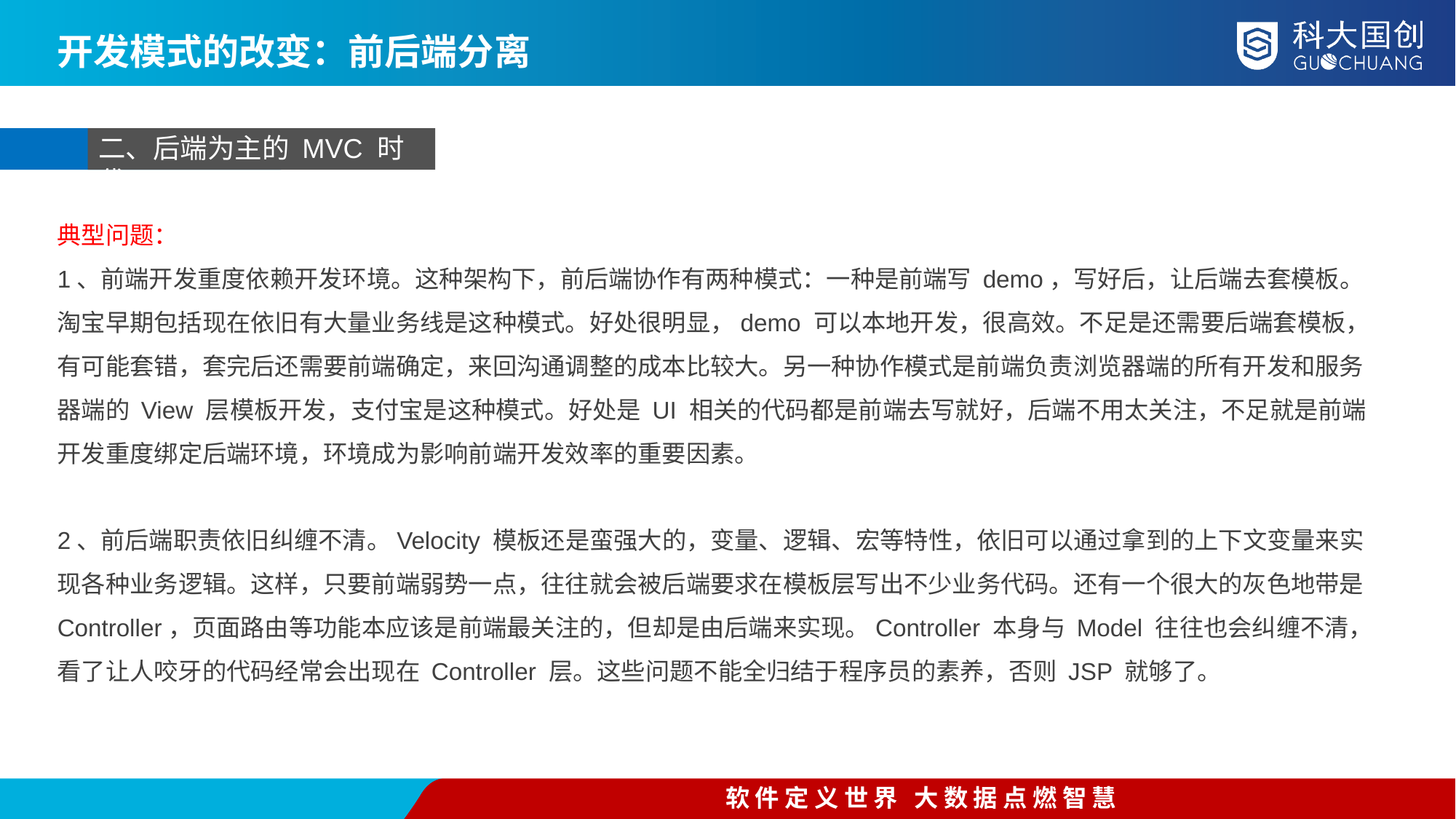

开发模式的改变：前后端分离
二、后端为主的 MVC 时代

典型问题：
1、前端开发重度依赖开发环境。这种架构下，前后端协作有两种模式：一种是前端写 demo，写好后，让后端去套模板。淘宝早期包括现在依旧有大量业务线是这种模式。好处很明显，demo 可以本地开发，很高效。不足是还需要后端套模板，有可能套错，套完后还需要前端确定，来回沟通调整的成本比较大。另一种协作模式是前端负责浏览器端的所有开发和服务器端的 View 层模板开发，支付宝是这种模式。好处是 UI 相关的代码都是前端去写就好，后端不用太关注，不足就是前端开发重度绑定后端环境，环境成为影响前端开发效率的重要因素。

2、前后端职责依旧纠缠不清。Velocity 模板还是蛮强大的，变量、逻辑、宏等特性，依旧可以通过拿到的上下文变量来实现各种业务逻辑。这样，只要前端弱势一点，往往就会被后端要求在模板层写出不少业务代码。还有一个很大的灰色地带是 Controller，页面路由等功能本应该是前端最关注的，但却是由后端来实现。Controller 本身与 Model 往往也会纠缠不清，看了让人咬牙的代码经常会出现在 Controller 层。这些问题不能全归结于程序员的素养，否则 JSP 就够了。